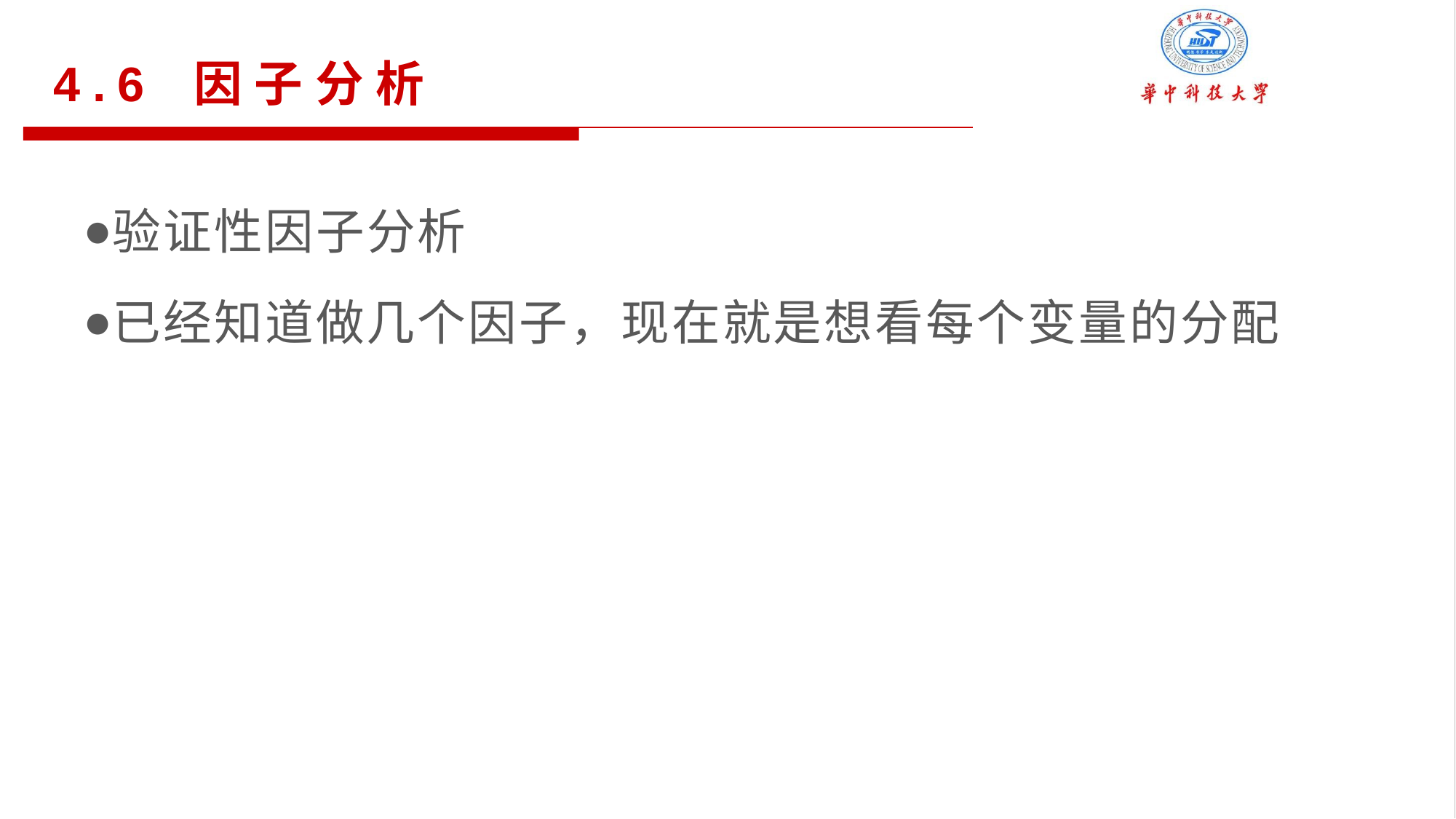

4.6 因子分析

验证性因子分析
已经知道做几个因子，现在就是想看每个变量的分配